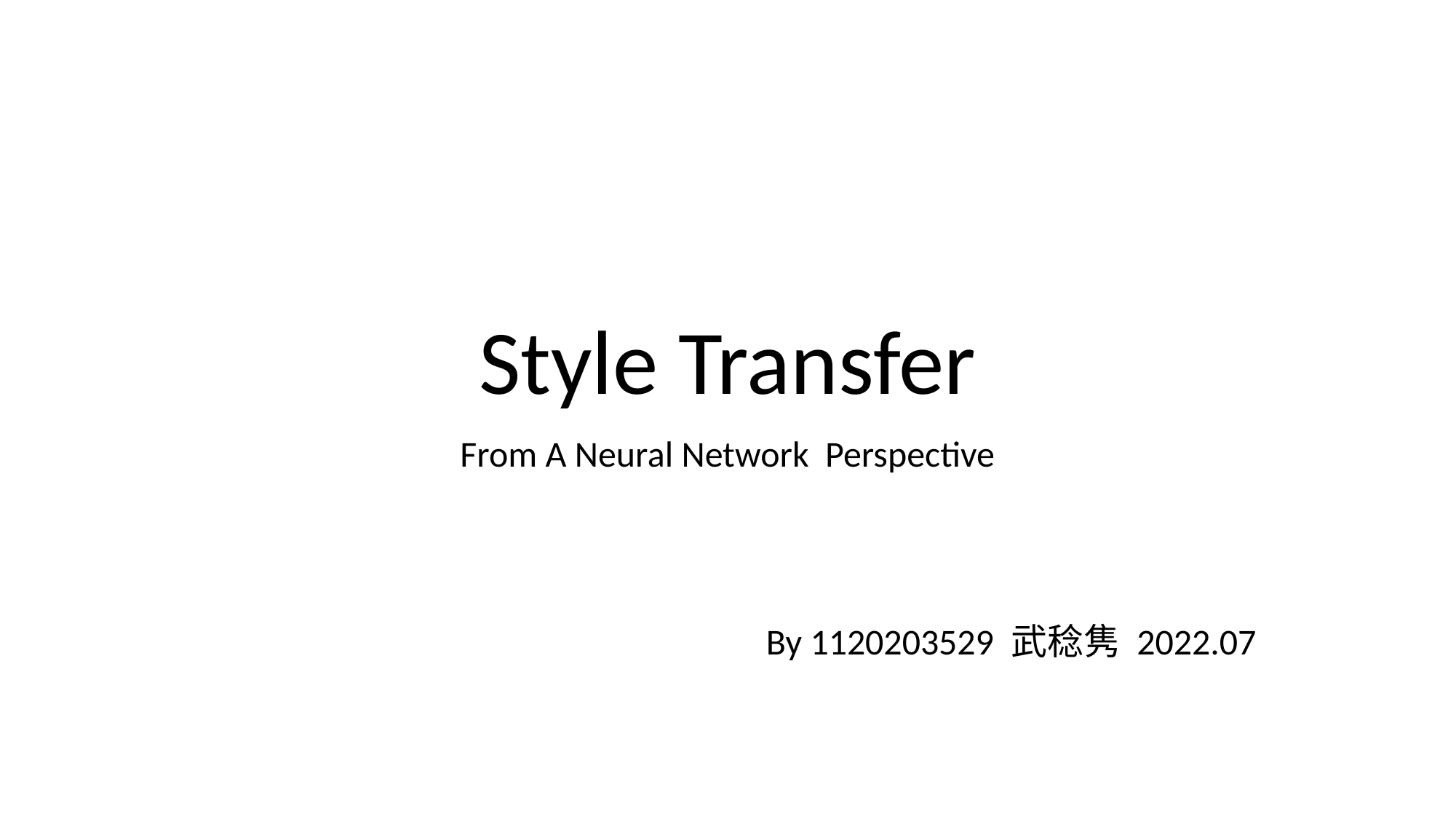

# Style Transfer
From A Neural Network  Perspective
By 1120203529 武稔隽 2022.07